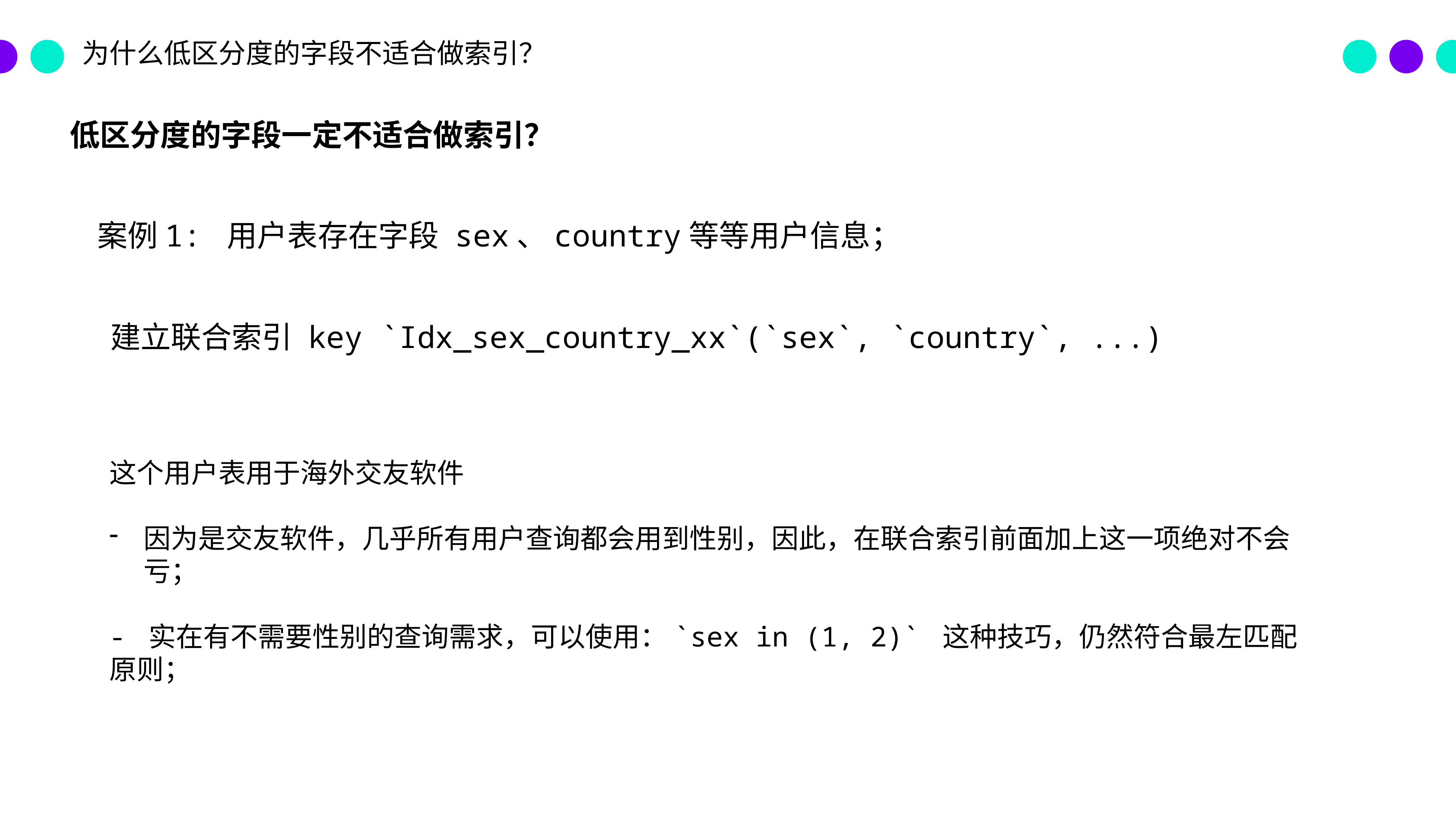

为什么低区分度的字段不适合做索引？

低区分度的字段一定不适合做索引？
案例1: 用户表存在字段 sex、country等等用户信息；
建立联合索引 key `Idx_sex_country_xx`(`sex`, `country`, ...)
这个用户表用于海外交友软件

因为是交友软件，几乎所有用户查询都会用到性别，因此，在联合索引前面加上这一项绝对不会亏；

- 实在有不需要性别的查询需求，可以使用：`sex in (1, 2)` 这种技巧，仍然符合最左匹配原则；